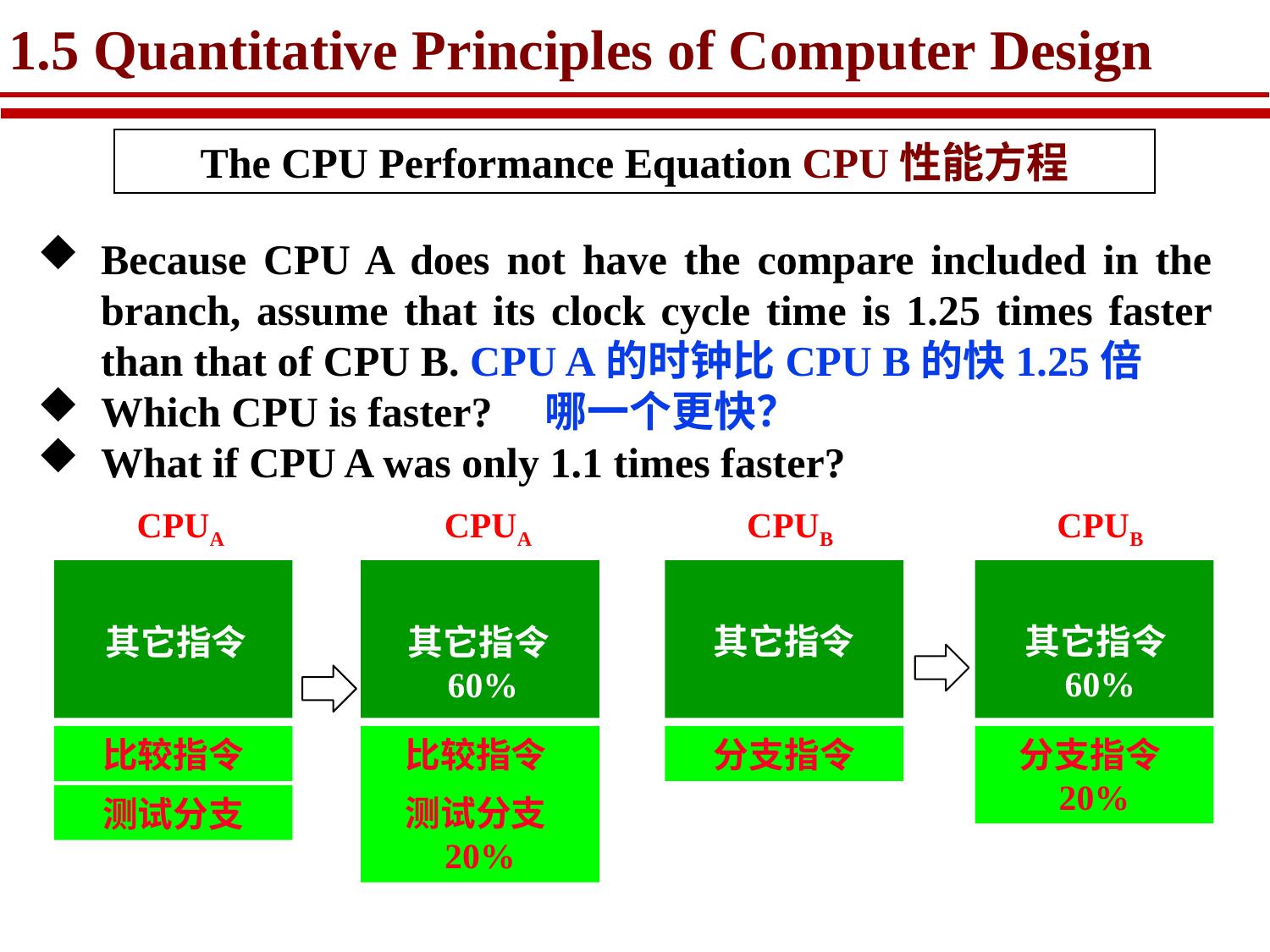

# 1.5 Quantitative Principles of Computer Design
The CPU Performance Equation CPU性能方程
Because CPU A does not have the compare included in the branch, assume that its clock cycle time is 1.25 times faster than that of CPU B. CPU A的时钟比CPU B的快1.25倍
Which CPU is faster?    哪一个更快？
What if CPU A was only 1.1 times faster?
CPUA

其它指令
比较指令
测试分支
CPUA

其它指令60%
比较指令20%
测试分支20%
CPUB

其它指令
分支指令
CPUB

其它指令60%
分支指令20%